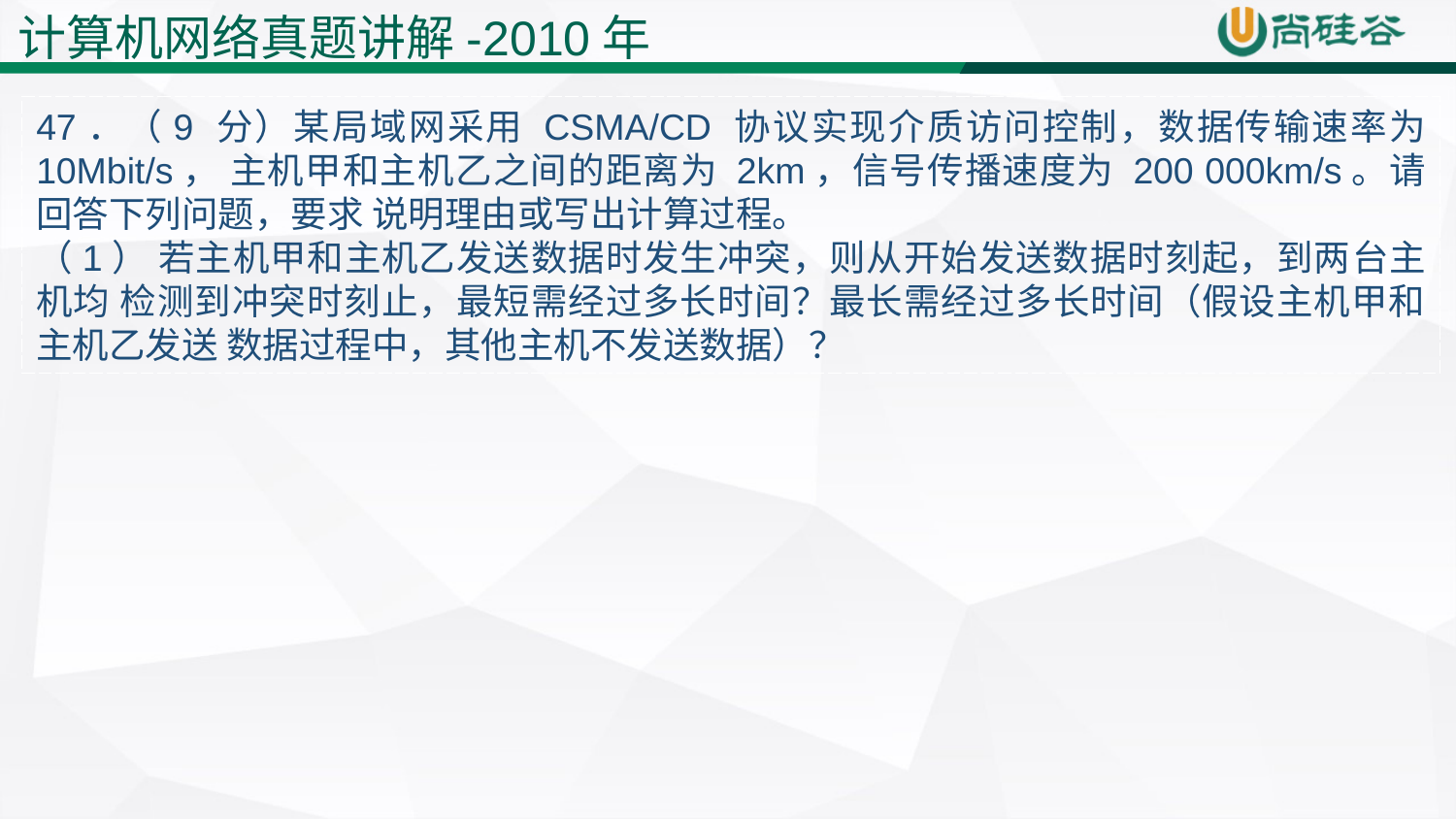

计算机网络真题讲解-2010年

47．（9 分）某局域网采用 CSMA/CD 协议实现介质访问控制，数据传输速率为 10Mbit/s， 主机甲和主机乙之间的距离为 2km，信号传播速度为 200 000km/s。请回答下列问题，要求 说明理由或写出计算过程。
（1） 若主机甲和主机乙发送数据时发生冲突，则从开始发送数据时刻起，到两台主机均 检测到冲突时刻止，最短需经过多长时间？最长需经过多长时间（假设主机甲和主机乙发送 数据过程中，其他主机不发送数据）？